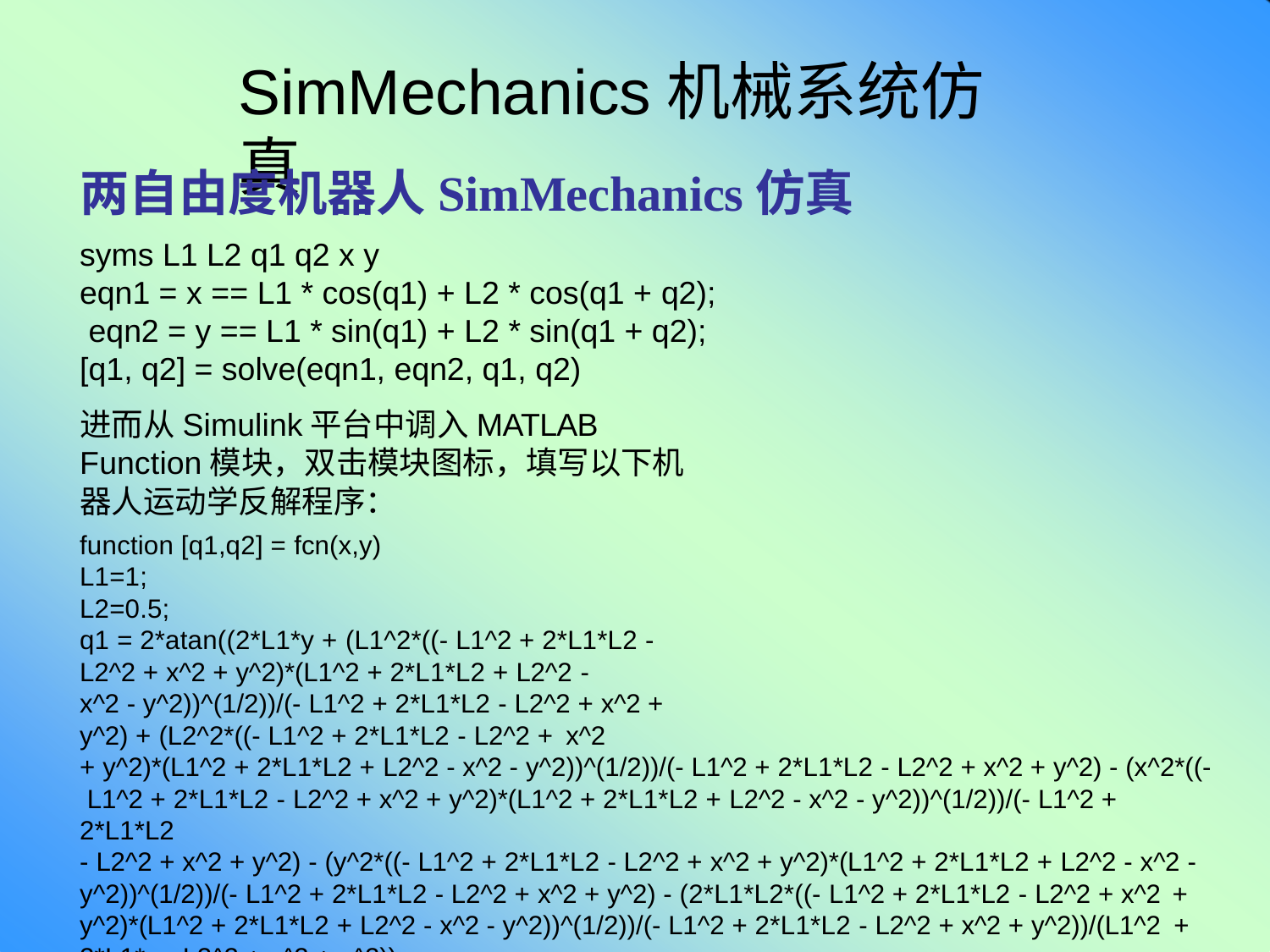

# SimMechanics机械系统仿真
两自由度机器人SimMechanics仿真
syms L1 L2 q1 q2 x y
eqn1 = x == L1 * cos(q1) + L2 * cos(q1 + q2);  eqn2 = y == L1 * sin(q1) + L2 * sin(q1 + q2);  [q1, q2] = solve(eqn1, eqn2, q1, q2)
进而从Simulink平台中调入MATLAB Function模块，双击模块图标，填写以下机
器人运动学反解程序：
function [q1,q2] = fcn(x,y)
L1=1;
L2=0.5;
q1 = 2*atan((2*L1*y + (L1^2*((- L1^2 + 2*L1*L2 - L2^2 + x^2 + y^2)*(L1^2 + 2*L1*L2 + L2^2 -
x^2 - y^2))^(1/2))/(- L1^2 + 2*L1*L2 - L2^2 + x^2 + y^2) + (L2^2*((- L1^2 + 2*L1*L2 - L2^2 + x^2
+ y^2)*(L1^2 + 2*L1*L2 + L2^2 - x^2 - y^2))^(1/2))/(- L1^2 + 2*L1*L2 - L2^2 + x^2 + y^2) - (x^2*((-  L1^2 + 2*L1*L2 - L2^2 + x^2 + y^2)*(L1^2 + 2*L1*L2 + L2^2 - x^2 - y^2))^(1/2))/(- L1^2 + 2*L1*L2
- L2^2 + x^2 + y^2) - (y^2*((- L1^2 + 2*L1*L2 - L2^2 + x^2 + y^2)*(L1^2 + 2*L1*L2 + L2^2 - x^2 -
y^2))^(1/2))/(- L1^2 + 2*L1*L2 - L2^2 + x^2 + y^2) - (2*L1*L2*((- L1^2 + 2*L1*L2 - L2^2 + x^2 +
y^2)*(L1^2 + 2*L1*L2 + L2^2 - x^2 - y^2))^(1/2))/(- L1^2 + 2*L1*L2 - L2^2 + x^2 + y^2))/(L1^2 +
2*L1*x - L2^2 + x^2 + y^2));
q2 = 2*atan(((- L1^2 + 2*L1*L2 - L2^2 + x^2 + y^2)*(L1^2 + 2*L1*L2 + L2^2 - x^2 - y^2))^(1/2)/(-  L1^2 + 2*L1*L2 - L2^2 + x^2 + y^2));
end